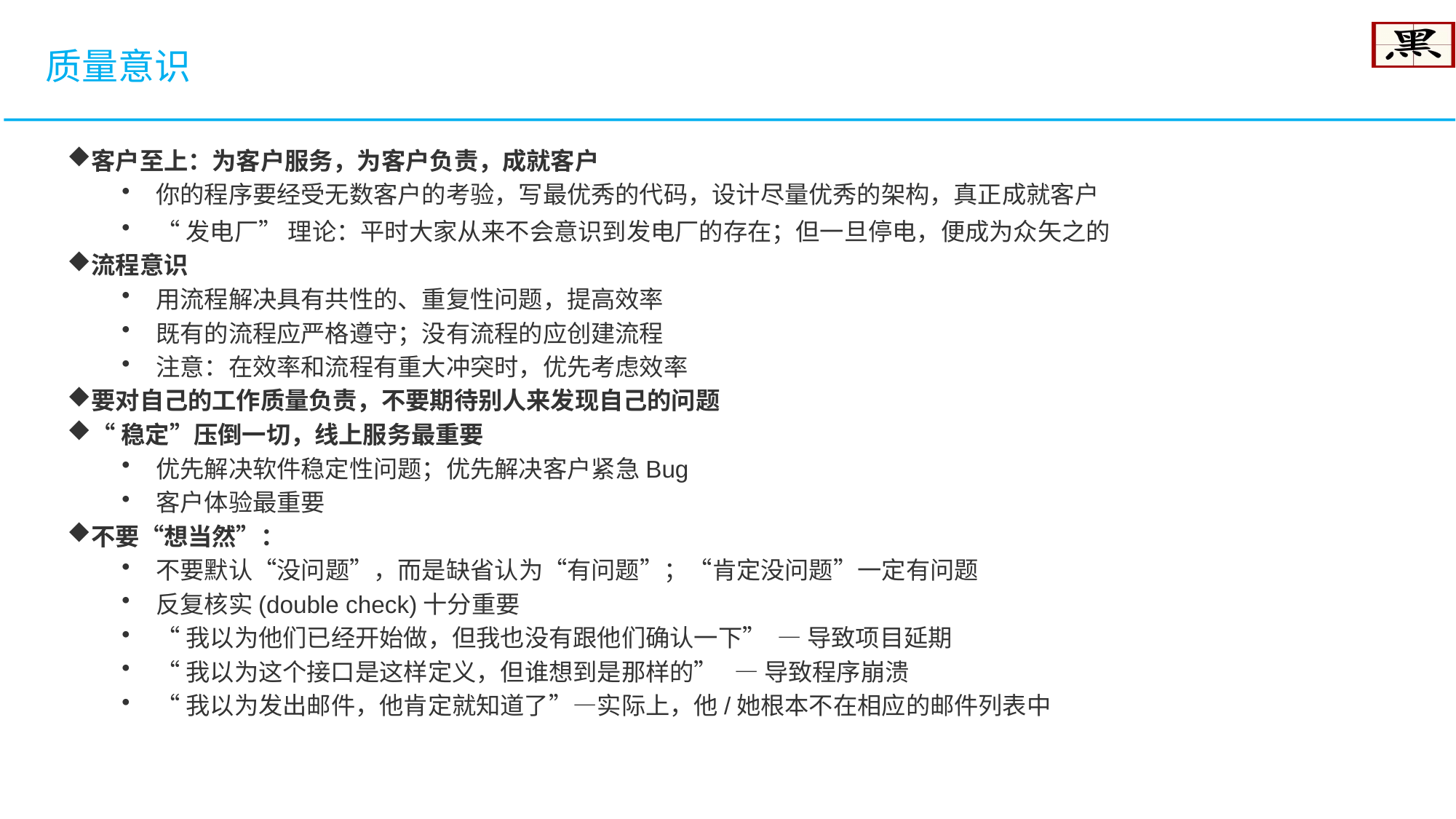

质量意识
客户至上：为客户服务，为客户负责，成就客户
你的程序要经受无数客户的考验，写最优秀的代码，设计尽量优秀的架构，真正成就客户
“发电厂” 理论：平时大家从来不会意识到发电厂的存在；但一旦停电，便成为众矢之的
流程意识
用流程解决具有共性的、重复性问题，提高效率
既有的流程应严格遵守；没有流程的应创建流程
注意：在效率和流程有重大冲突时，优先考虑效率
要对自己的工作质量负责，不要期待别人来发现自己的问题
“稳定”压倒一切，线上服务最重要
优先解决软件稳定性问题；优先解决客户紧急Bug
客户体验最重要
不要“想当然”：
不要默认“没问题”，而是缺省认为“有问题”；“肯定没问题”一定有问题
反复核实(double check)十分重要
“我以为他们已经开始做，但我也没有跟他们确认一下”  — 导致项目延期
“我以为这个接口是这样定义，但谁想到是那样的”   — 导致程序崩溃
“我以为发出邮件，他肯定就知道了”—实际上，他/她根本不在相应的邮件列表中